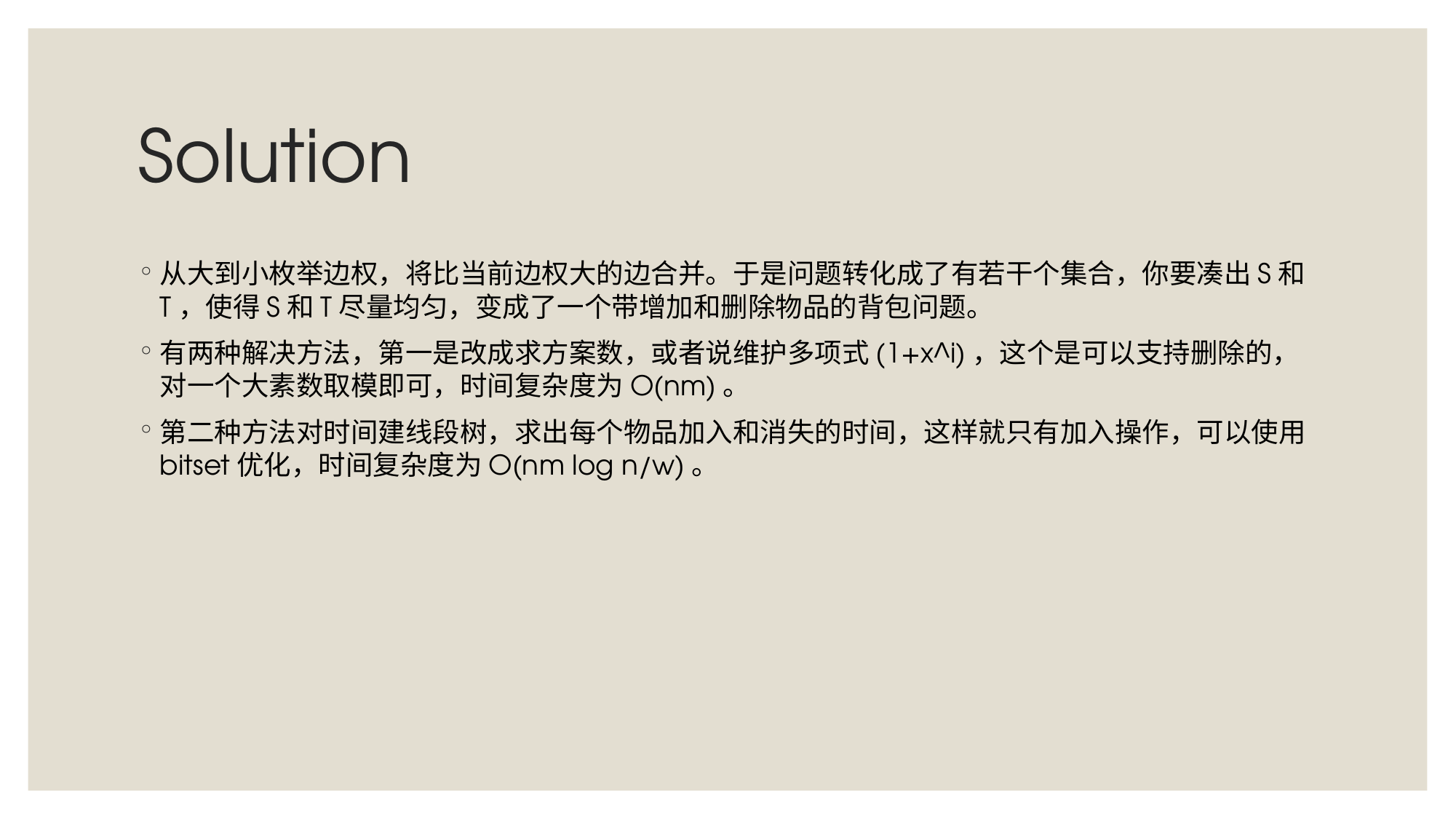

# Solution
从大到小枚举边权，将比当前边权大的边合并。于是问题转化成了有若干个集合，你要凑出S和T，使得S和T尽量均匀，变成了一个带增加和删除物品的背包问题。
有两种解决方法，第一是改成求方案数，或者说维护多项式(1+x^i)，这个是可以支持删除的，对一个大素数取模即可，时间复杂度为O(nm)。
第二种方法对时间建线段树，求出每个物品加入和消失的时间，这样就只有加入操作，可以使用bitset优化，时间复杂度为O(nm log n/w)。